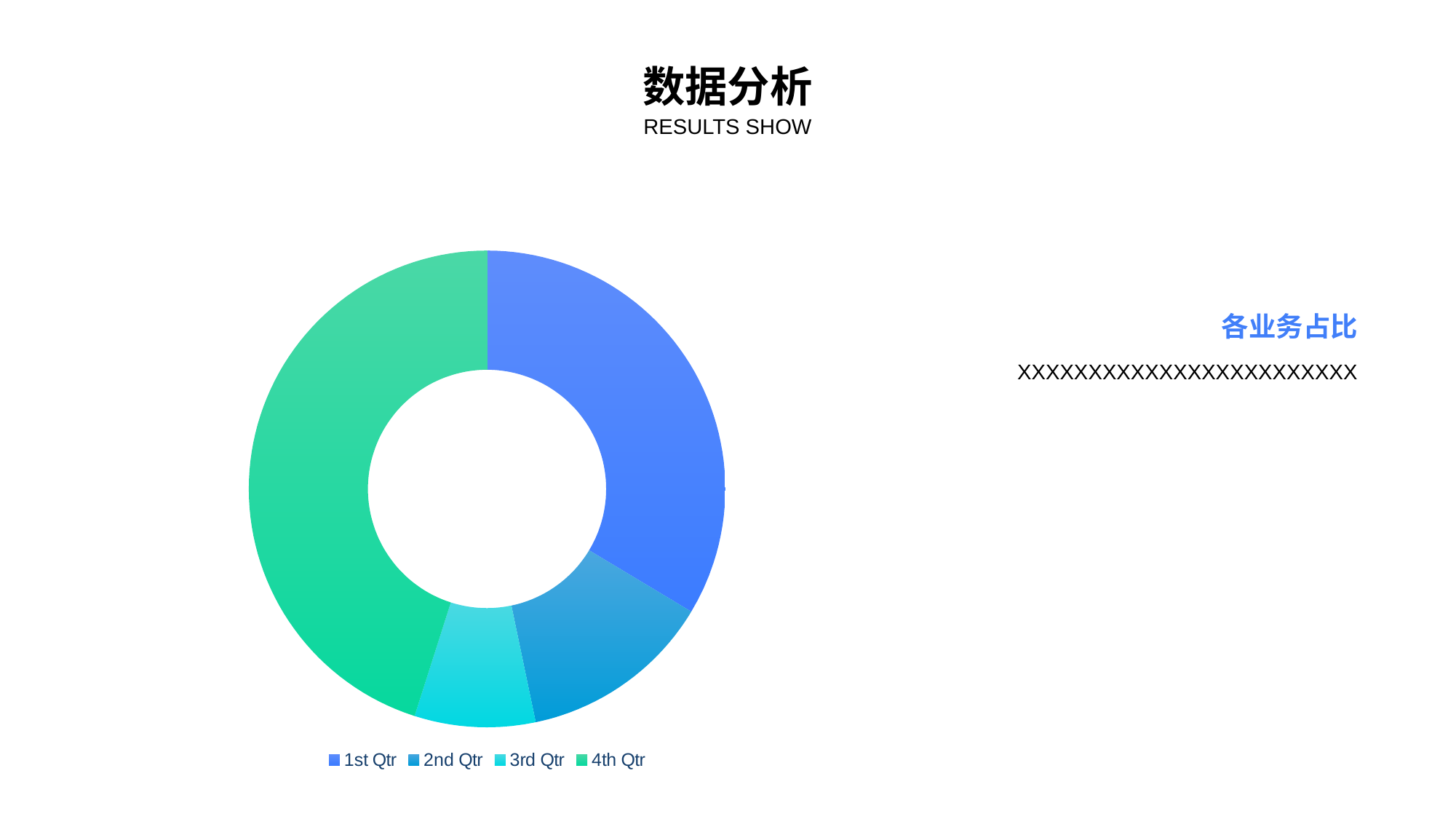

数据分析
RESULTS SHOW

### Chart

| Category | Sales |
|---|---|
| 1st Qtr | 8.2 |
| 2nd Qtr | 3.2 |
| 3rd Qtr | 2.0 |
| 4th Qtr | 11.0 |
各业务占比
XXXXXXXXXXXXXXXXXXXXXXXX